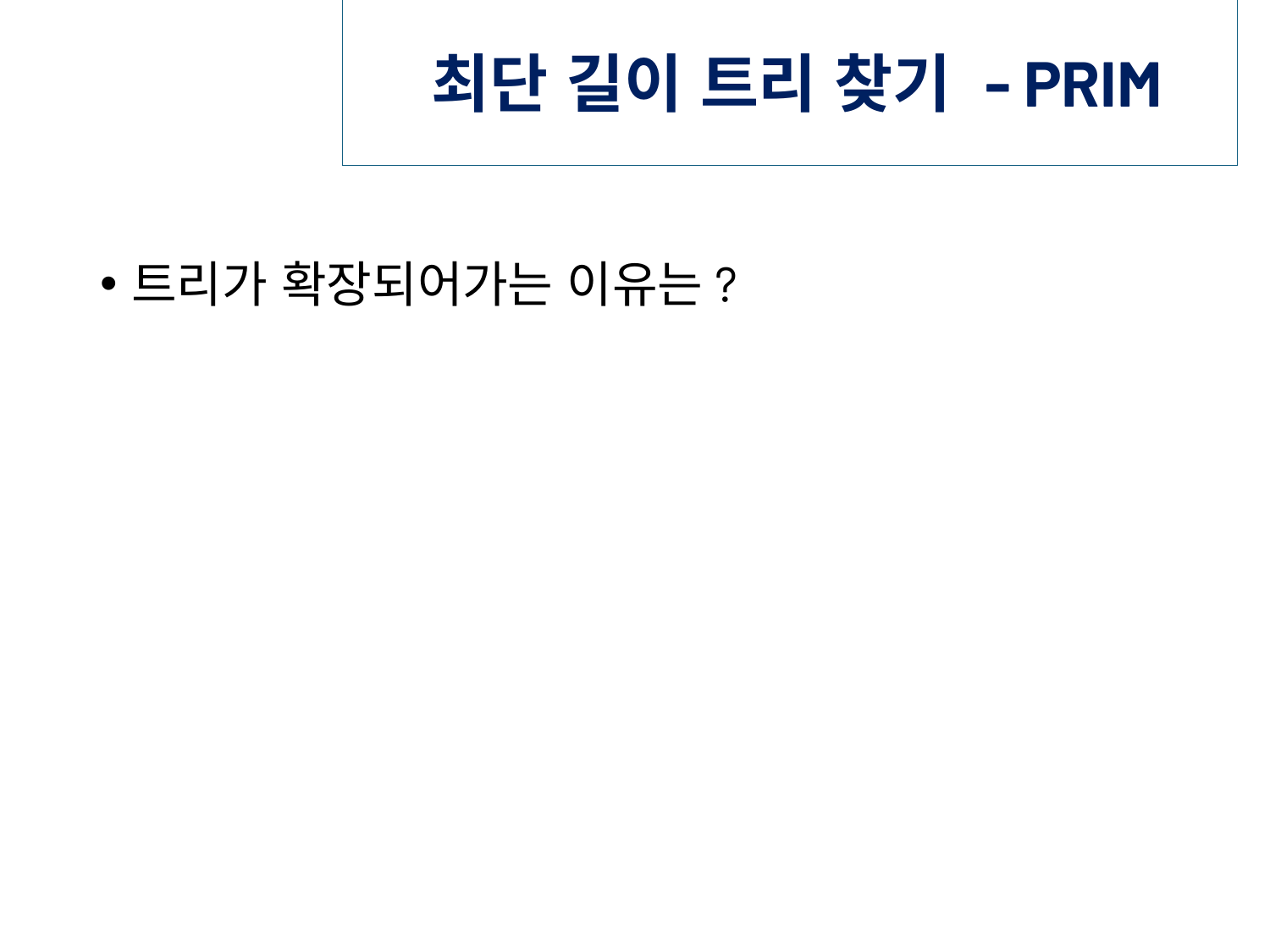

# 최단 길이 트리 찾기 - PRIM
트리가 확장되어가는 이유는?